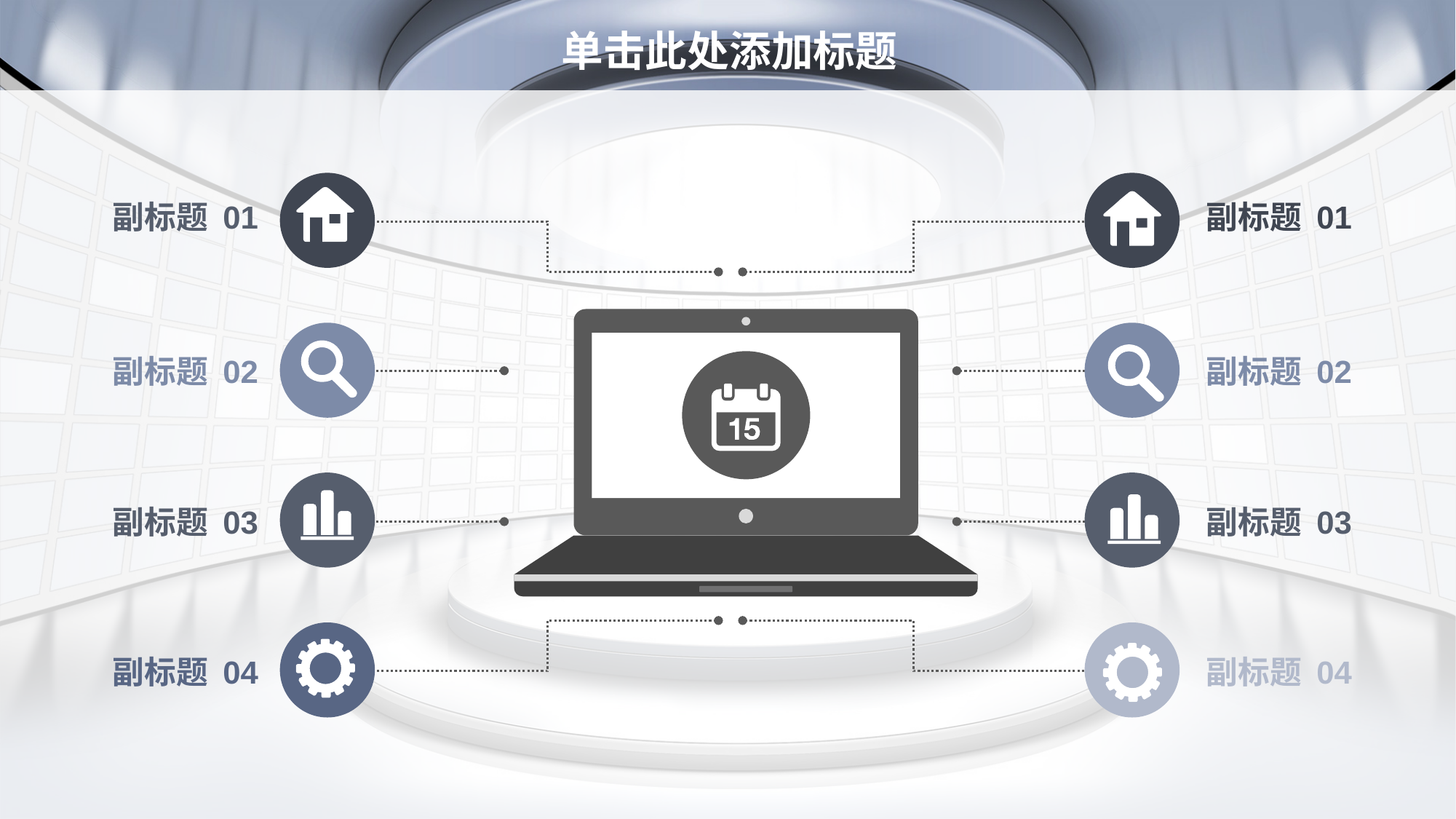

# 单击此处添加标题

副标题 01

副标题 01

副标题 02

副标题 02

副标题 03

副标题 03

副标题 04

副标题 04